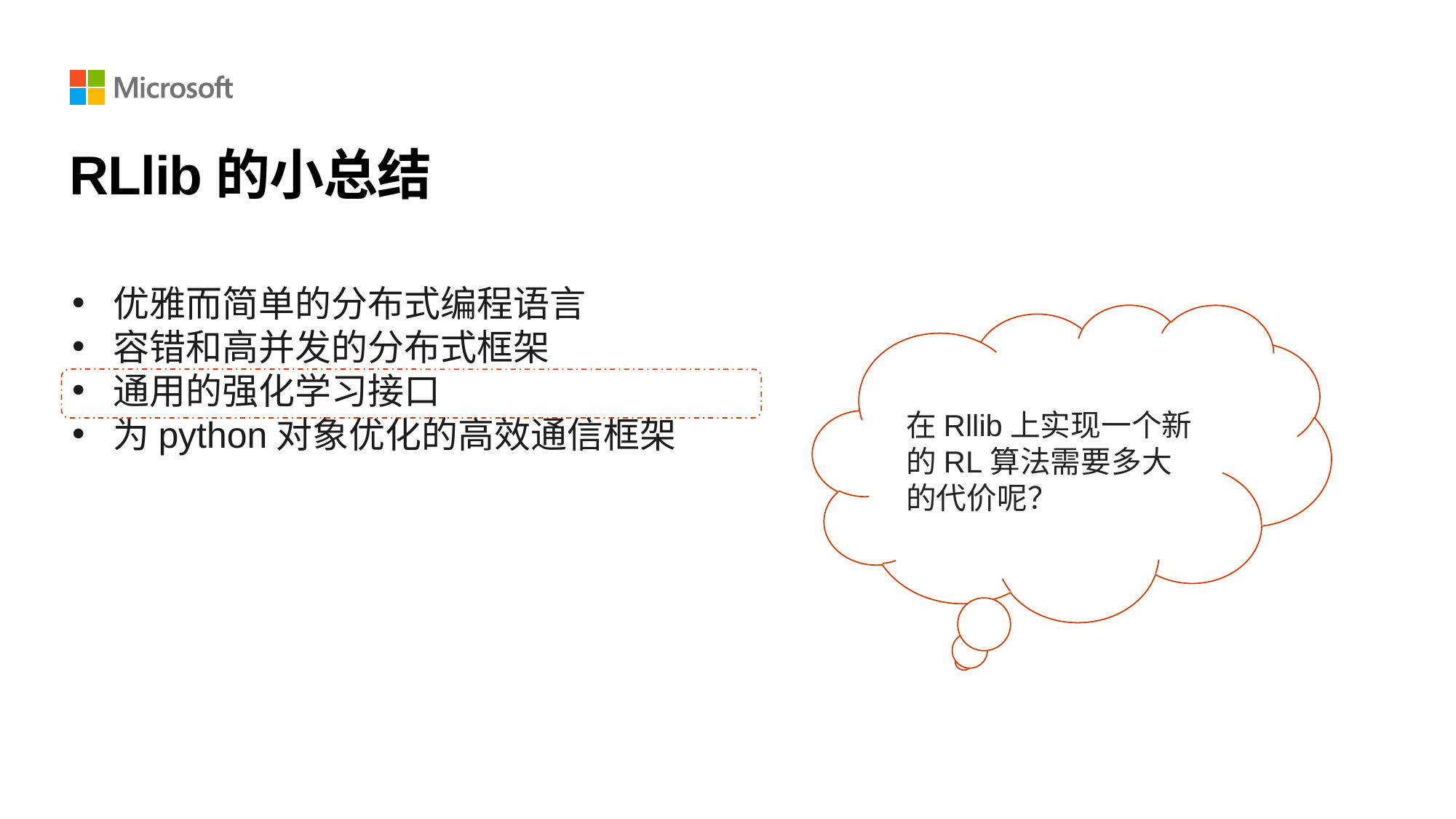

# RLlib的小总结
优雅而简单的分布式编程语言
容错和高并发的分布式框架
通用的强化学习接口
为python对象优化的高效通信框架
在Rllib上实现一个新的RL算法需要多大的代价呢？